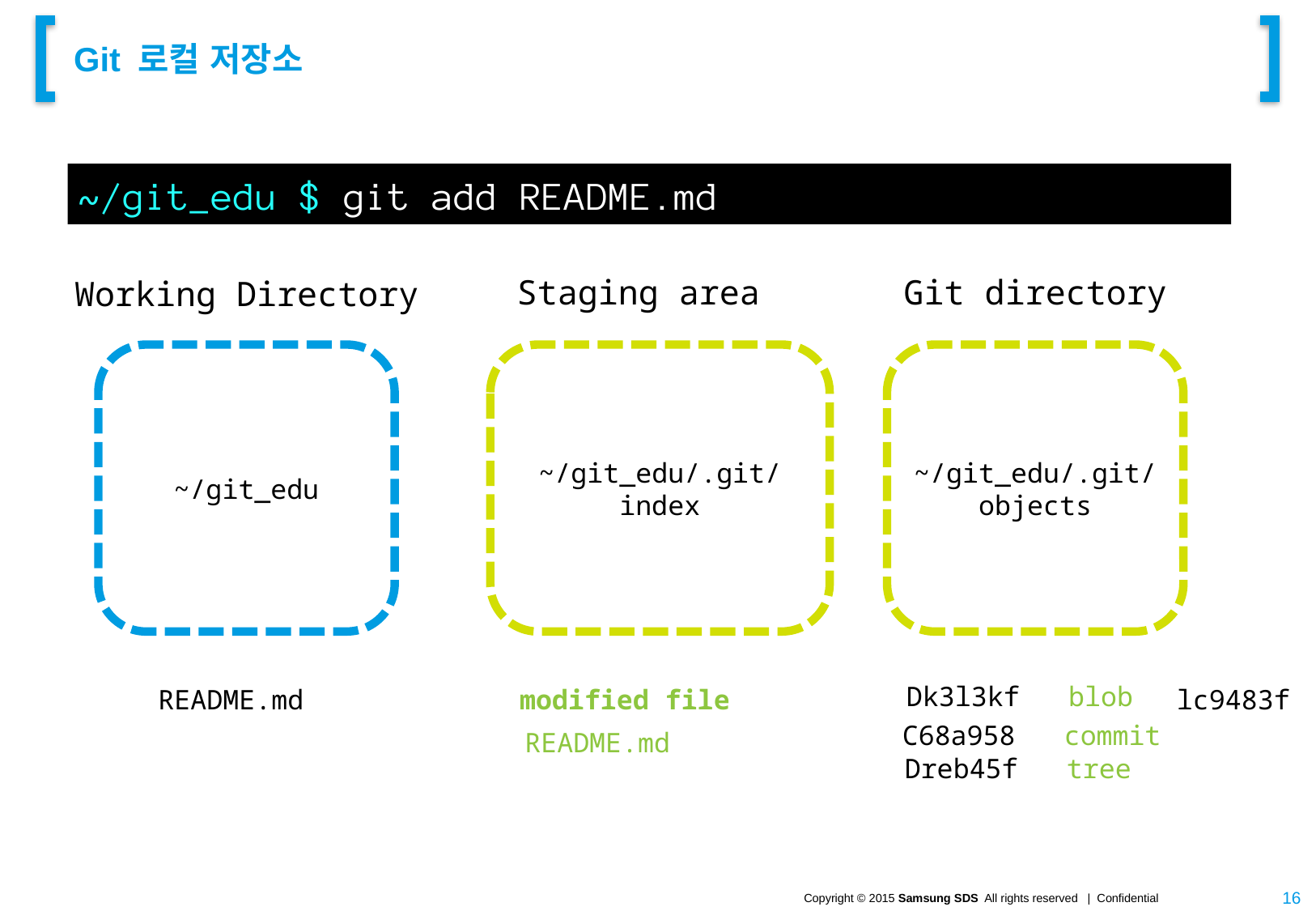

# Git 로컬 저장소
~/git_edu $ git add README.md
Staging area
Git directory
Working Directory
~/git_edu
~/git_edu/.git/index
~/git_edu/.git/objects
Dk3l3kf   blob
modified file
lc9483f   blob
README.md
C68a958   commit
README.md
Dreb45f   tree